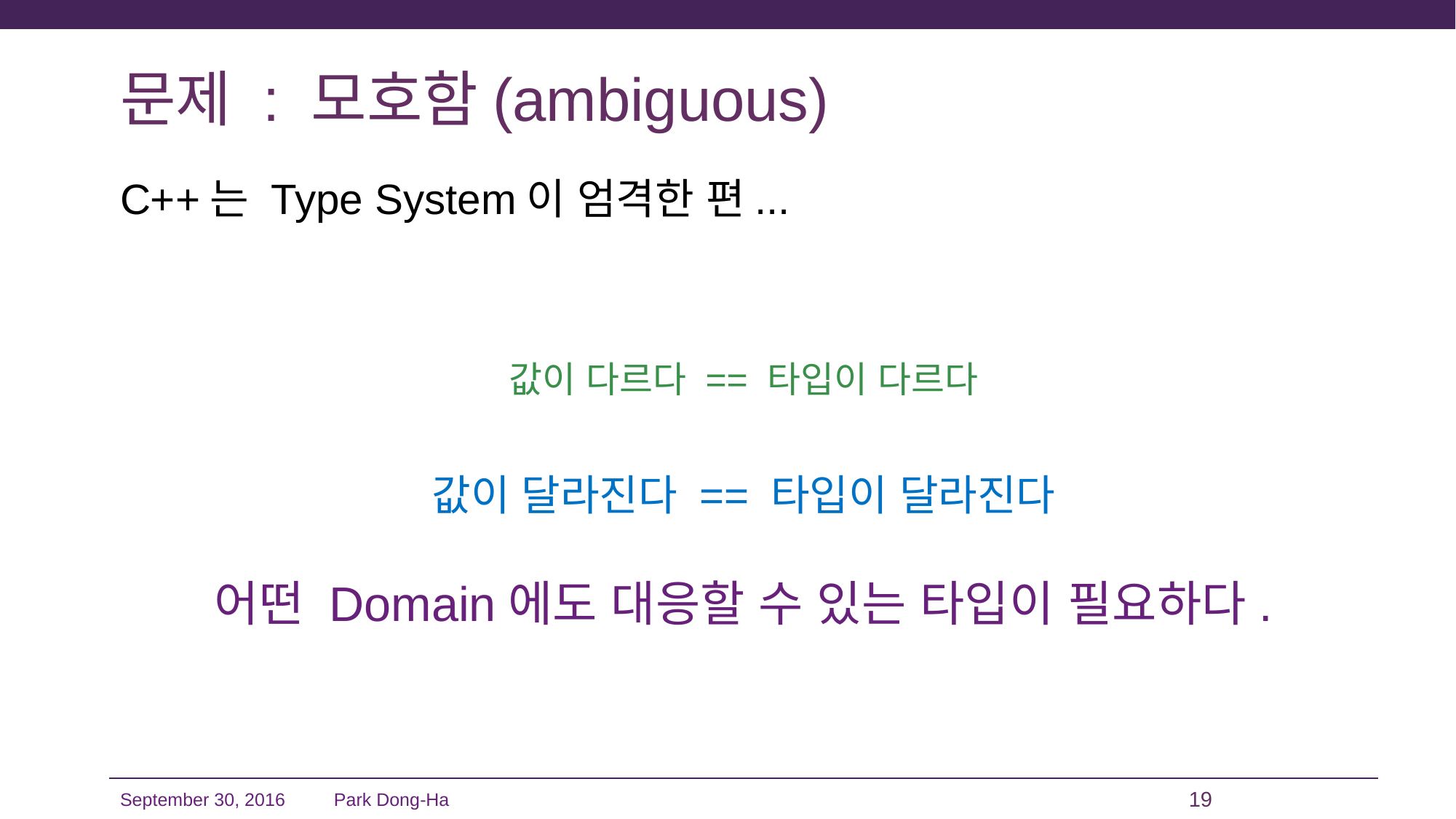

# 문제 : 모호함(ambiguous)
C++는 Type System이 엄격한 편...
값이 다르다 == 타입이 다르다
값이 달라진다 == 타입이 달라진다
어떤 Domain에도 대응할 수 있는 타입이 필요하다.
Park Dong-Ha
19